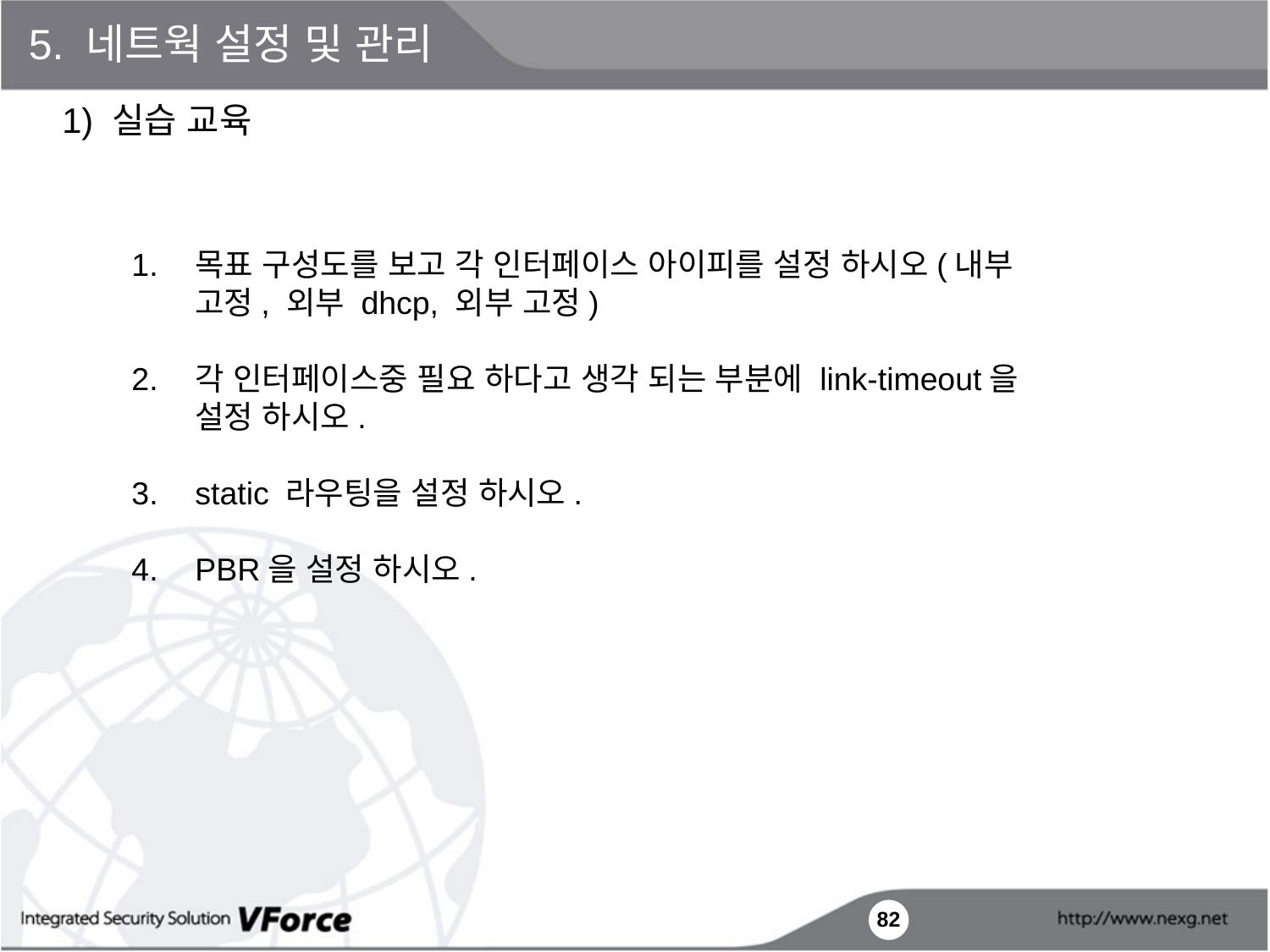

5. 네트웍 설정 및 관리
1) 실습 교육
목표 구성도를 보고 각 인터페이스 아이피를 설정 하시오(내부 고정, 외부 dhcp, 외부 고정)

각 인터페이스중 필요 하다고 생각 되는 부분에 link-timeout을 설정 하시오.

static 라우팅을 설정 하시오.

PBR을 설정 하시오.